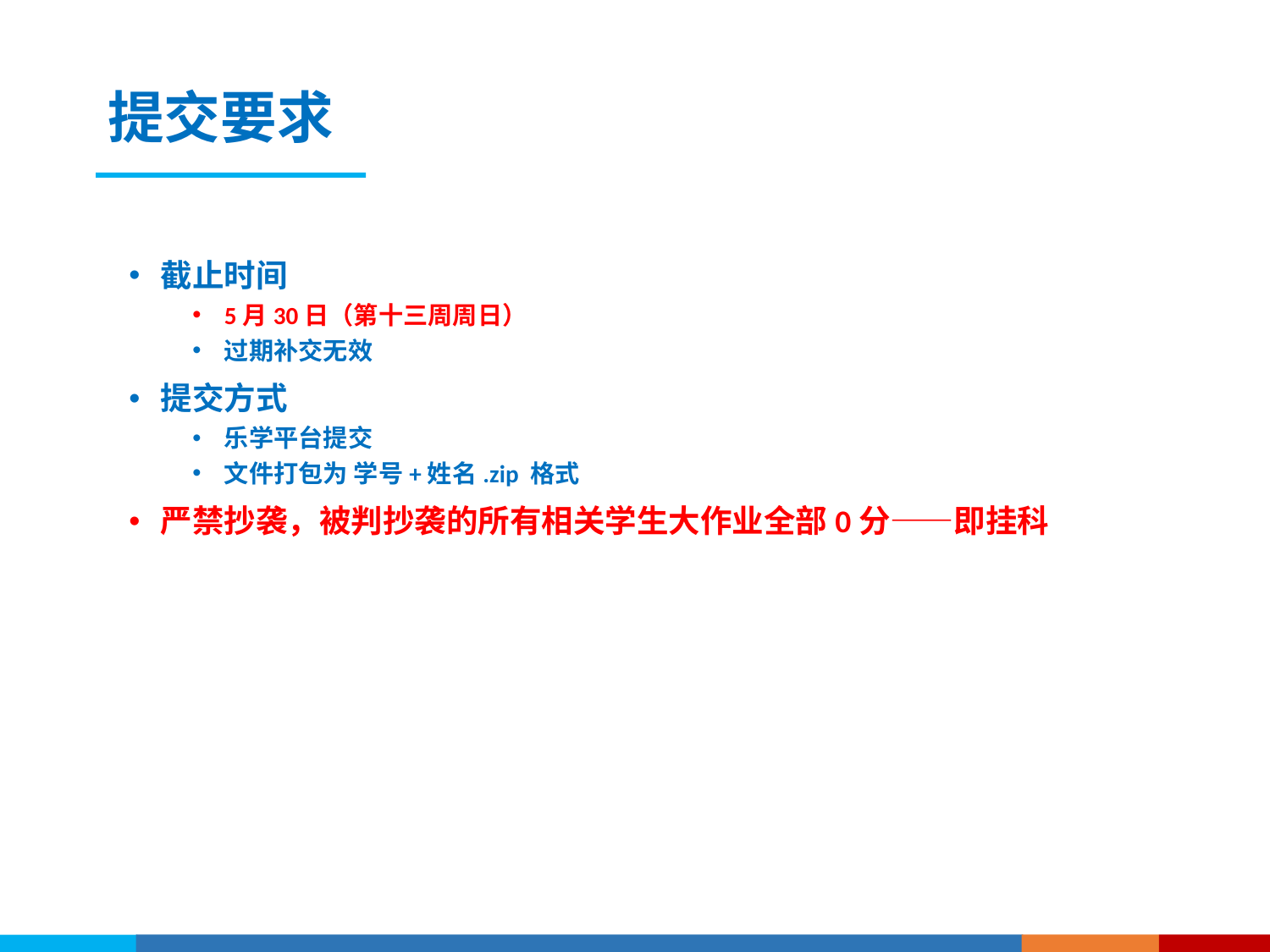

提交要求

截止时间
5月30日（第十三周周日）
过期补交无效
提交方式
乐学平台提交
文件打包为 学号+姓名.zip 格式
严禁抄袭，被判抄袭的所有相关学生大作业全部0分——即挂科